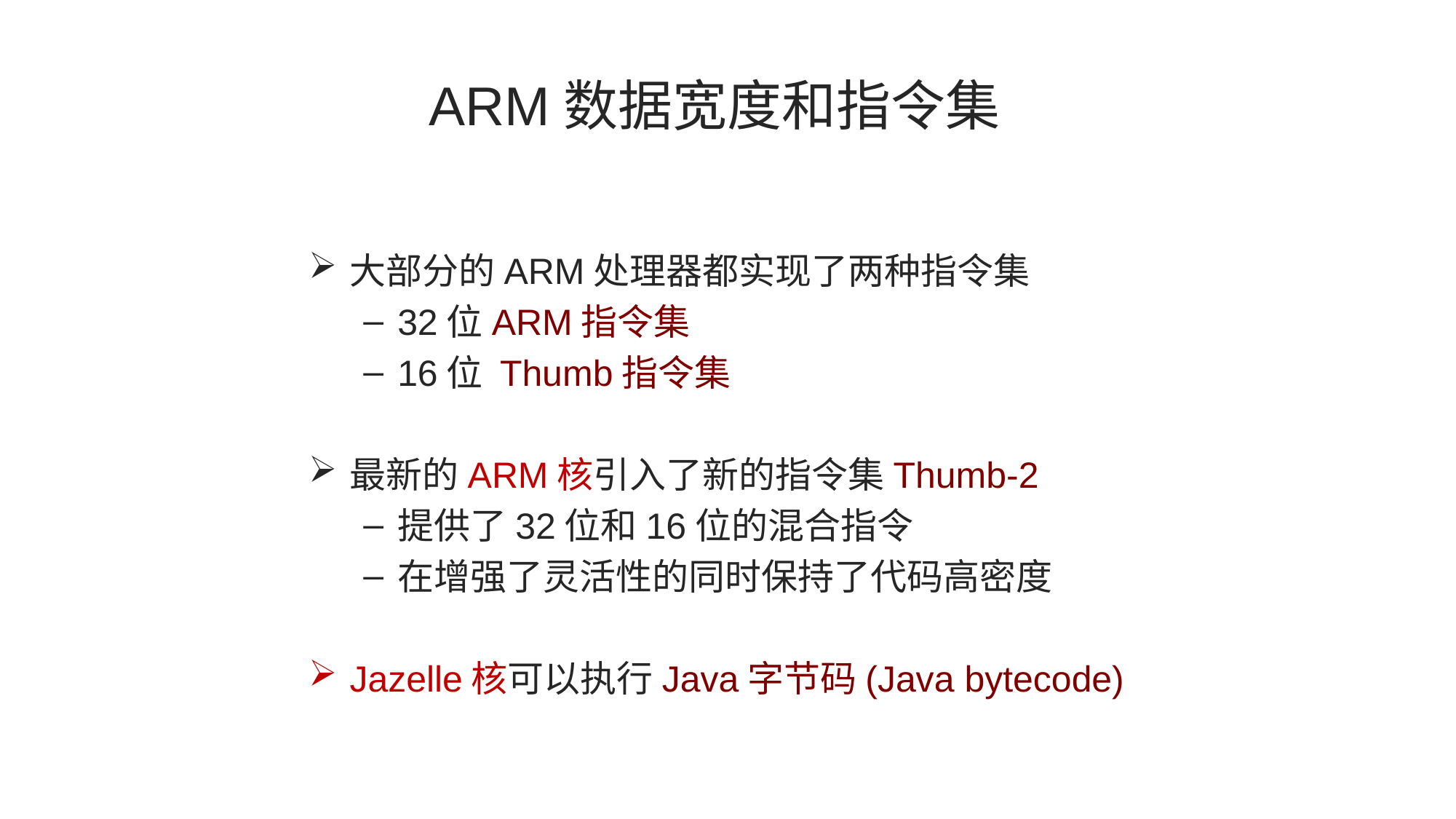

ARM数据宽度和指令集

大部分的ARM处理器都实现了两种指令集
32位ARM指令集
16位 Thumb指令集

最新的ARM核引入了新的指令集Thumb-2
提供了32位和16位的混合指令
在增强了灵活性的同时保持了代码高密度

Jazelle核可以执行Java字节码(Java bytecode)

13